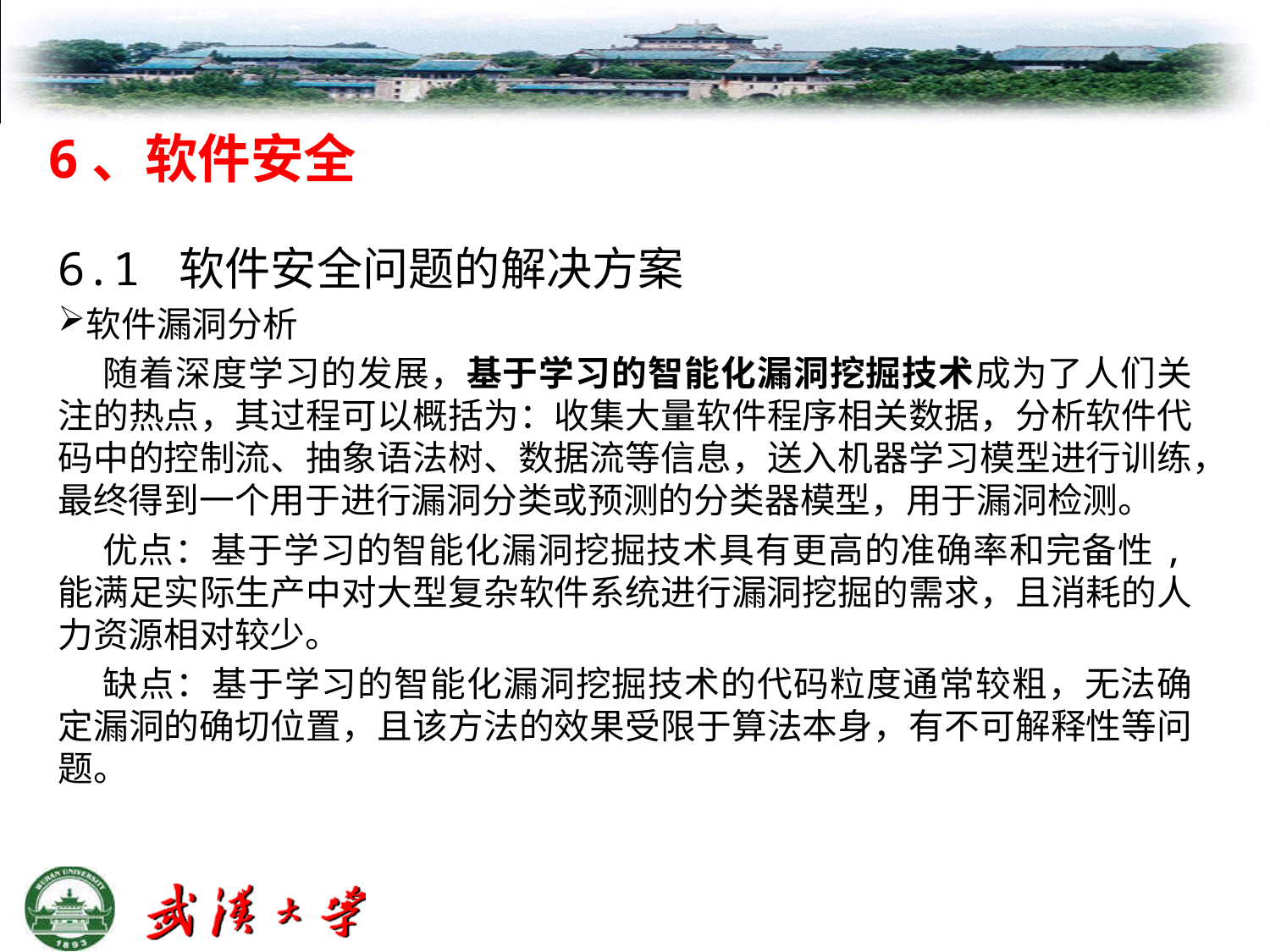

6、软件安全
6.1 软件安全问题的解决方案
软件漏洞分析
    随着深度学习的发展，基于学习的智能化漏洞挖掘技术成为了人们关注的热点，其过程可以概括为：收集大量软件程序相关数据，分析软件代码中的控制流、抽象语法树、数据流等信息，送入机器学习模型进行训练，最终得到一个用于进行漏洞分类或预测的分类器模型，用于漏洞检测。
    优点：基于学习的智能化漏洞挖掘技术具有更高的准确率和完备性,能满足实际生产中对大型复杂软件系统进行漏洞挖掘的需求，且消耗的人力资源相对较少。
    缺点：基于学习的智能化漏洞挖掘技术的代码粒度通常较粗，无法确定漏洞的确切位置，且该方法的效果受限于算法本身，有不可解释性等问题。